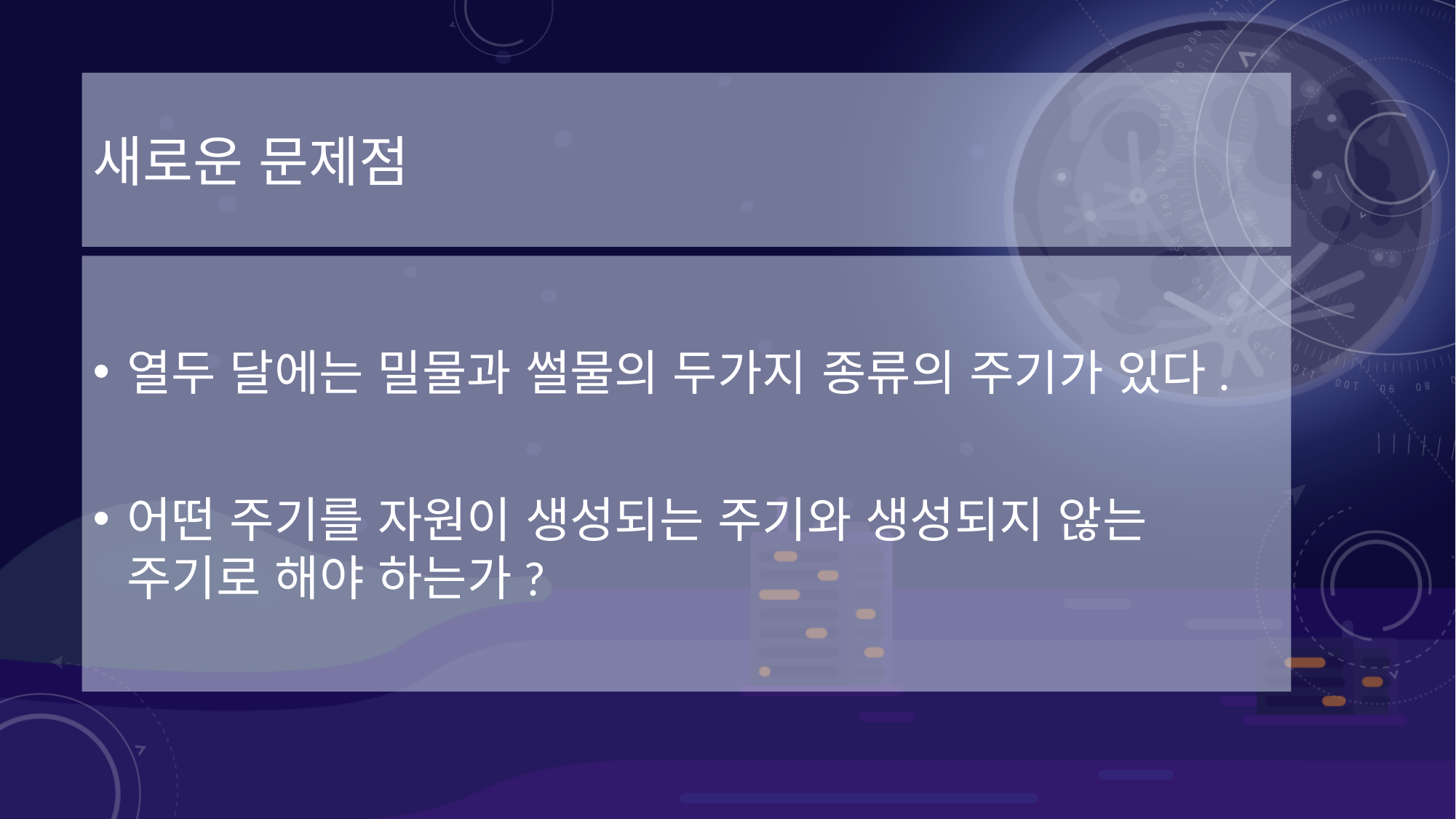

# 새로운 문제점
열두 달에는 밀물과 썰물의 두가지 종류의 주기가 있다.

어떤 주기를 자원이 생성되는 주기와 생성되지 않는 주기로 해야 하는가?